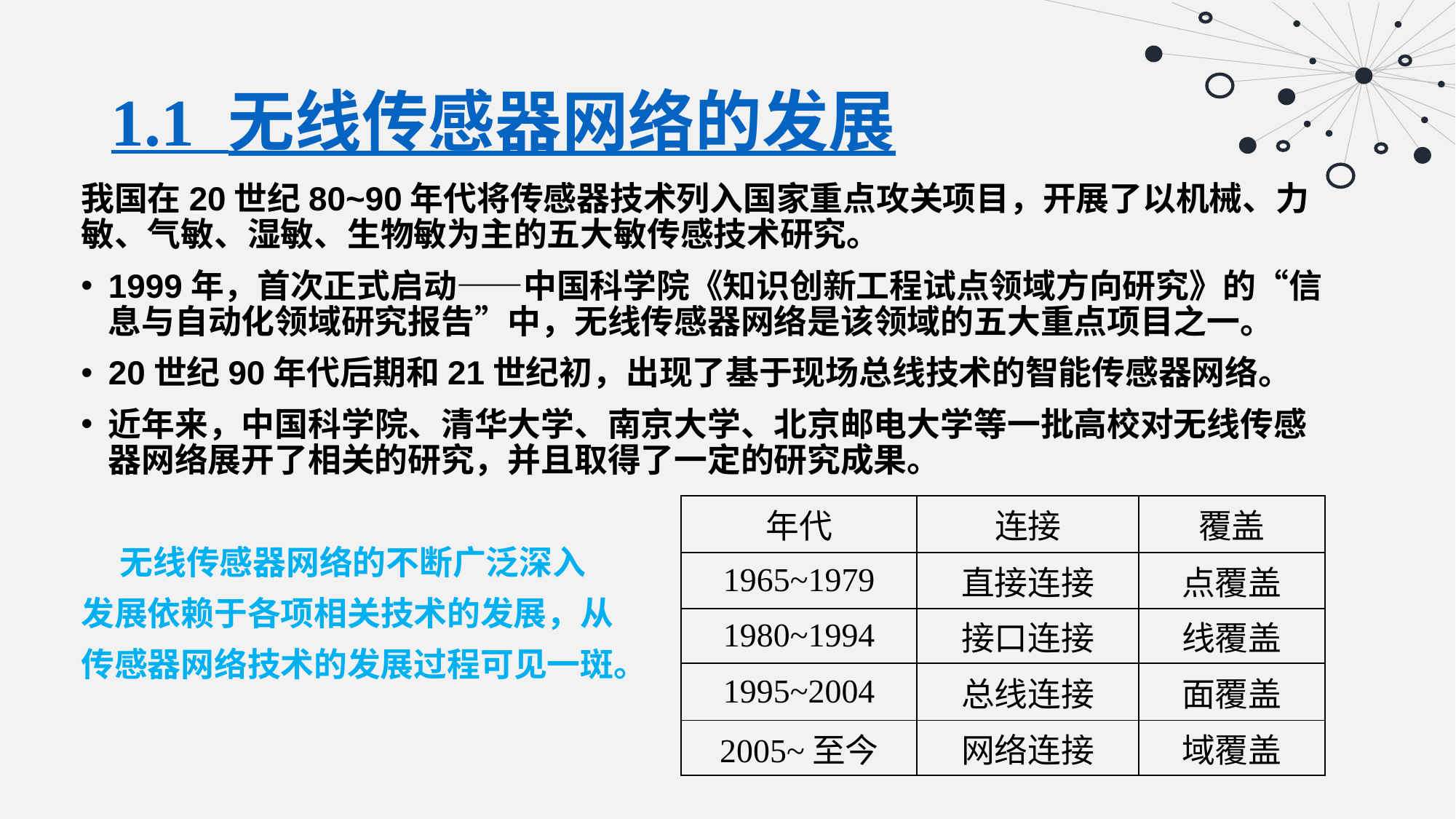

# 1.1  无线传感器网络的发展
我国在20世纪80~90年代将传感器技术列入国家重点攻关项目，开展了以机械、力敏、气敏、湿敏、生物敏为主的五大敏传感技术研究。
1999年，首次正式启动——中国科学院《知识创新工程试点领域方向研究》的“信息与自动化领域研究报告”中，无线传感器网络是该领域的五大重点项目之一。
20世纪90年代后期和21世纪初，出现了基于现场总线技术的智能传感器网络。
近年来，中国科学院、清华大学、南京大学、北京邮电大学等一批高校对无线传感器网络展开了相关的研究，并且取得了一定的研究成果。

    无线传感器网络的不断广泛深入
发展依赖于各项相关技术的发展，从
传感器网络技术的发展过程可见一斑。

| 年代 | 连接 | 覆盖 |
| --- | --- | --- |
| 1965~1979 | 直接连接 | 点覆盖 |
| 1980~1994 | 接口连接 | 线覆盖 |
| 1995~2004 | 总线连接 | 面覆盖 |
| 2005~至今 | 网络连接 | 域覆盖 |